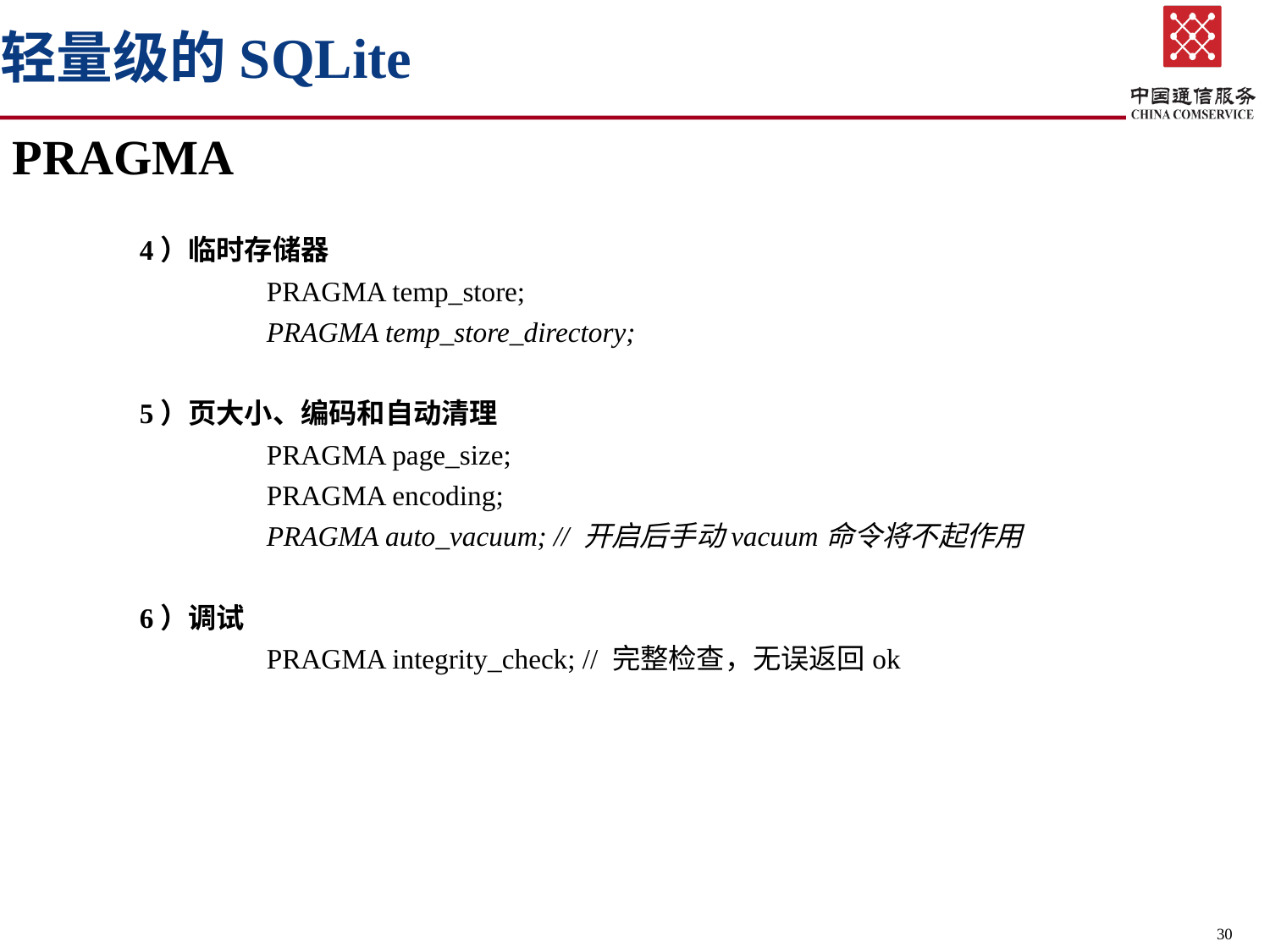

# 轻量级的SQLite
PRAGMA

	4）临时存储器
		PRAGMA temp_store;
		PRAGMA temp_store_directory;

	5）页大小、编码和自动清理
		PRAGMA page_size;
		PRAGMA encoding;
		PRAGMA auto_vacuum; // 开启后手动vacuum命令将不起作用

	6）调试
		PRAGMA integrity_check; // 完整检查，无误返回ok